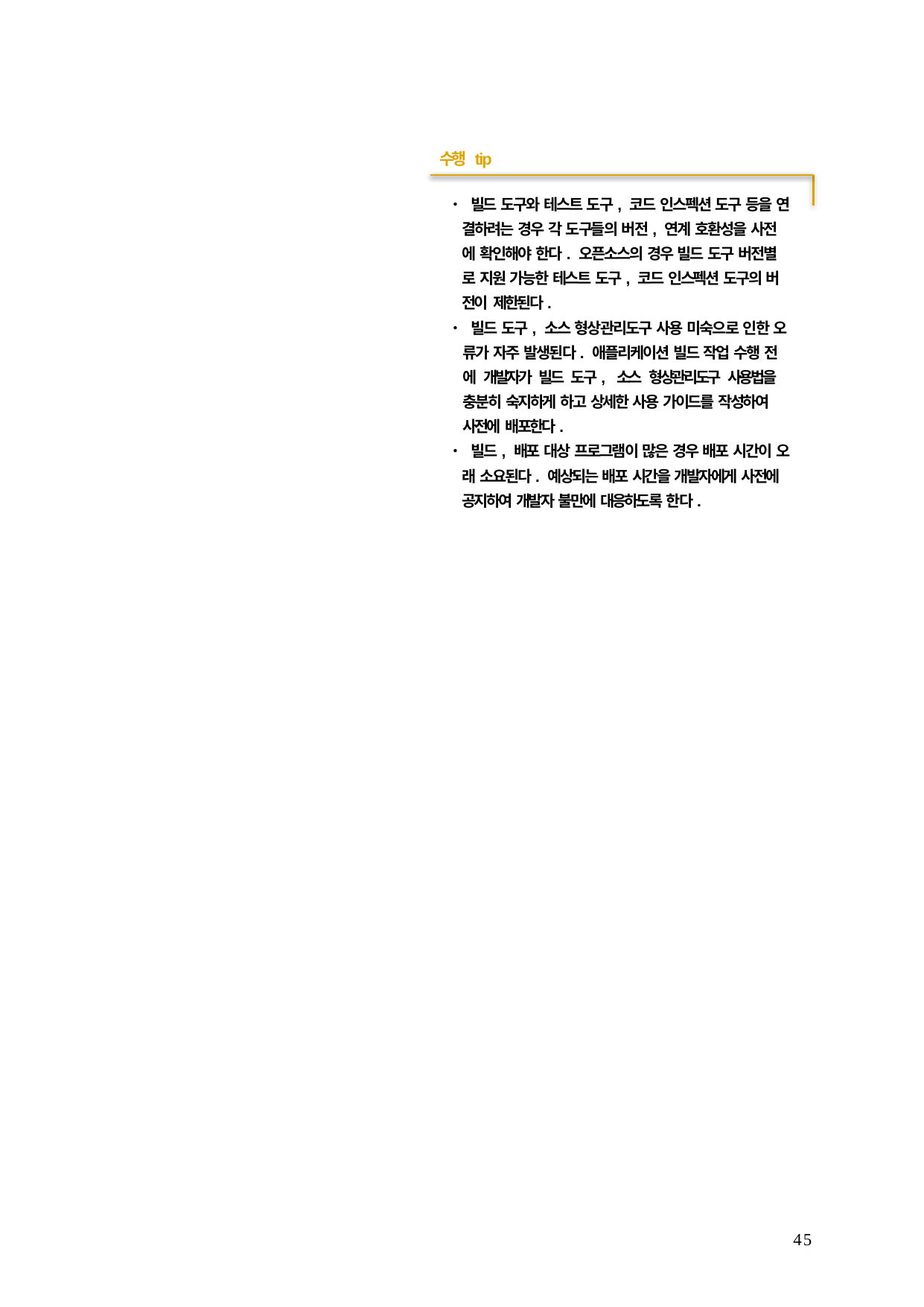

수행 tip

• 빌드 도구와 테스트 도구, 코드 인스펙션 도구 등을 연
결하려는 경우 각 도구들의 버전, 연계 호환성을 사전
에 확인해야 한다. 오픈소스의 경우 빌드 도구 버전별
로 지원 가능한 테스트 도구, 코드 인스펙션 도구의 버
전이 제한된다.
• 빌드 도구, 소스 형상관리도구 사용 미숙으로 인한 오
류가 자주 발생된다. 애플리케이션 빌드 작업 수행 전
에  개발자가  빌드  도구,  소스  형상관리도구  사용법을
충분히 숙지하게 하고 상세한 사용 가이드를 작성하여
사전에 배포한다.
• 빌드, 배포 대상 프로그램이 많은 경우 배포 시간이 오
래 소요된다. 예상되는 배포 시간을 개발자에게 사전에
공지하여 개발자 불만에 대응하도록 한다.

45